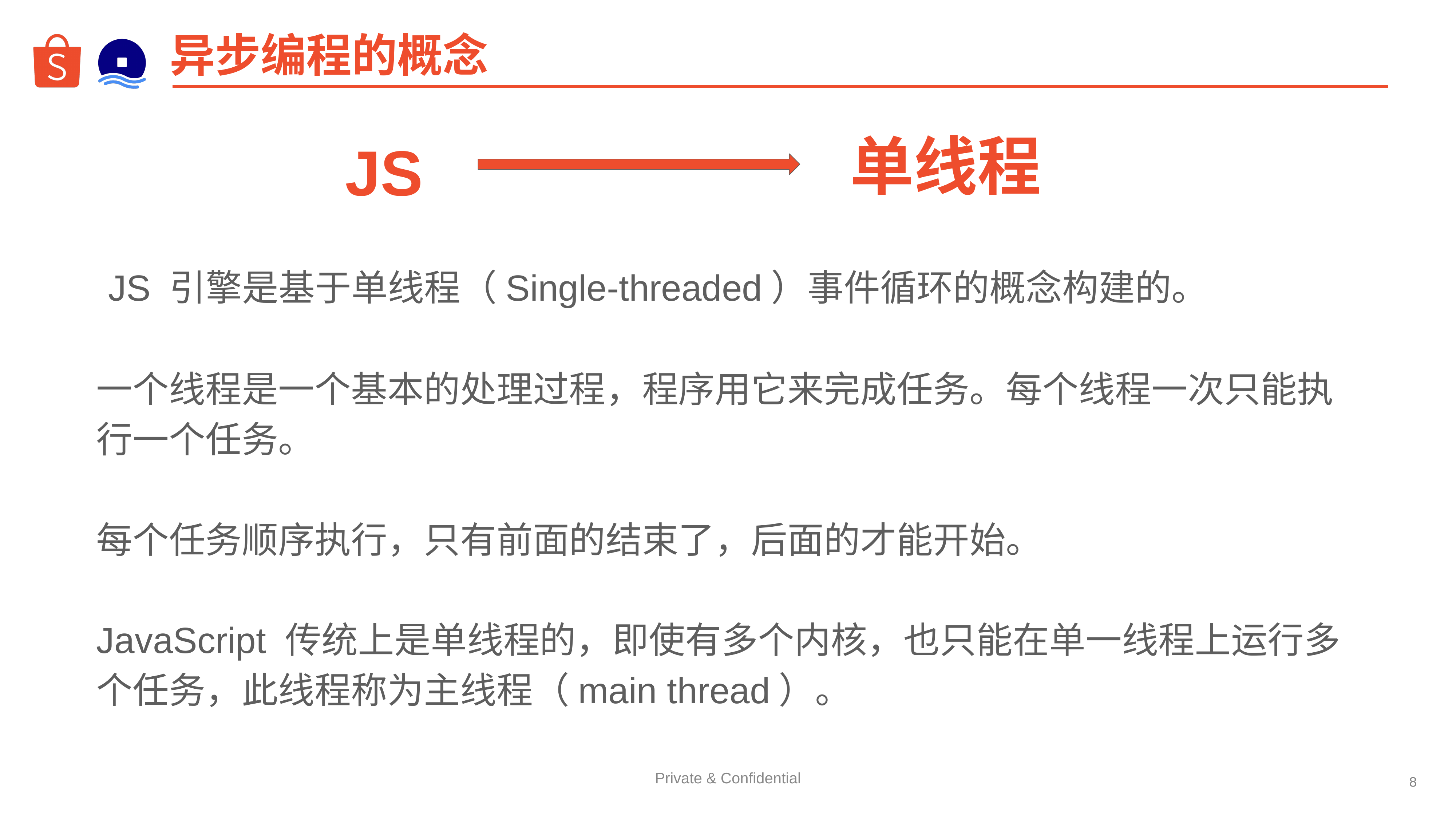

# 异步编程的概念
JS
单线程

 JS 引擎是基于单线程（Single-threaded）事件循环的概念构建的。

一个线程是一个基本的处理过程，程序用它来完成任务。每个线程一次只能执行一个任务。

每个任务顺序执行，只有前面的结束了，后面的才能开始。

JavaScript 传统上是单线程的，即使有多个内核，也只能在单一线程上运行多个任务，此线程称为主线程（main thread）。